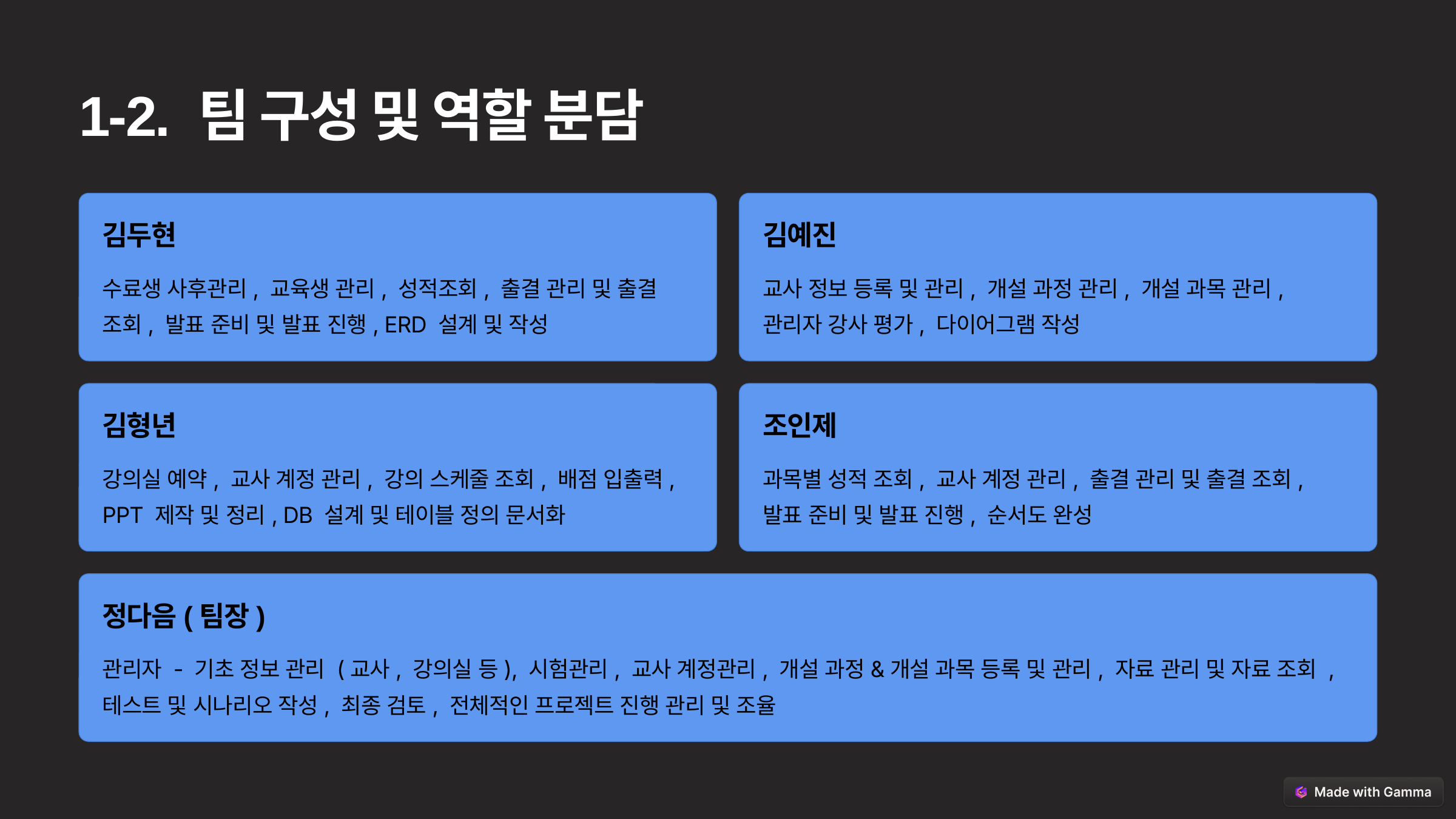

1-2. 팀 구성 및 역할 분담

김두현
김예진
수료생 사후관리, 교육생 관리, 성적조회, 출결 관리 및 출결 조회, 발표 준비 및 발표 진행, ERD 설계 및 작성
교사 정보 등록 및 관리, 개설 과정 관리, 개설 과목 관리, 관리자 강사 평가, 다이어그램 작성

김형년
조인제
강의실 예약, 교사 계정 관리, 강의 스케줄 조회, 배점 입출력, PPT 제작 및 정리, DB 설계 및 테이블 정의 문서화
과목별 성적 조회, 교사 계정 관리, 출결 관리 및 출결 조회, 발표 준비 및 발표 진행, 순서도 완성

정다음(팀장)
관리자 - 기초 정보 관리 (교사, 강의실 등), 시험관리, 교사 계정관리, 개설 과정&개설 과목 등록 및 관리, 자료 관리 및 자료 조회 , 테스트 및 시나리오 작성, 최종 검토, 전체적인 프로젝트 진행 관리 및 조율